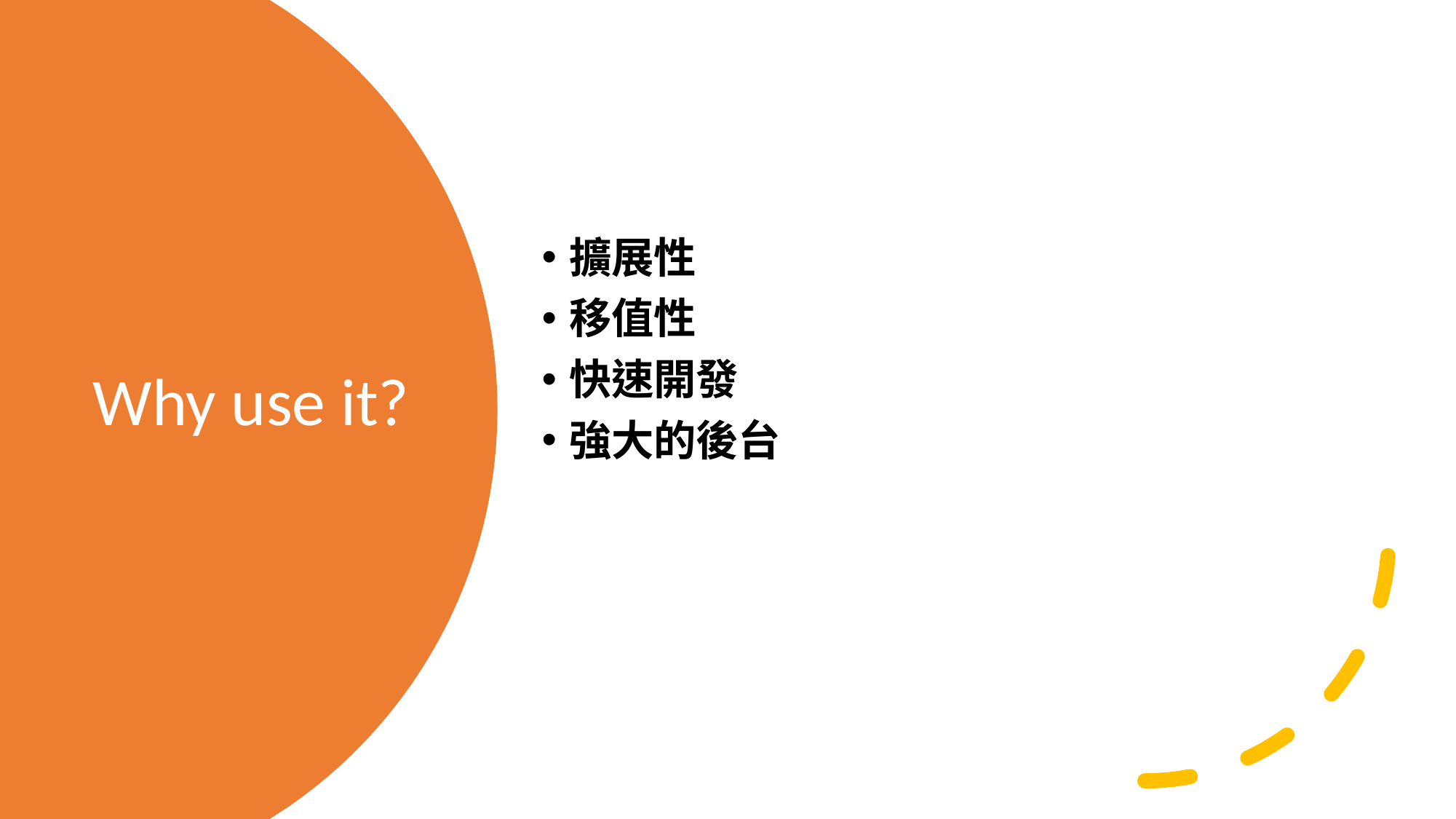

擴展性
移值性
快速開發
強大的後台

# Why use it?